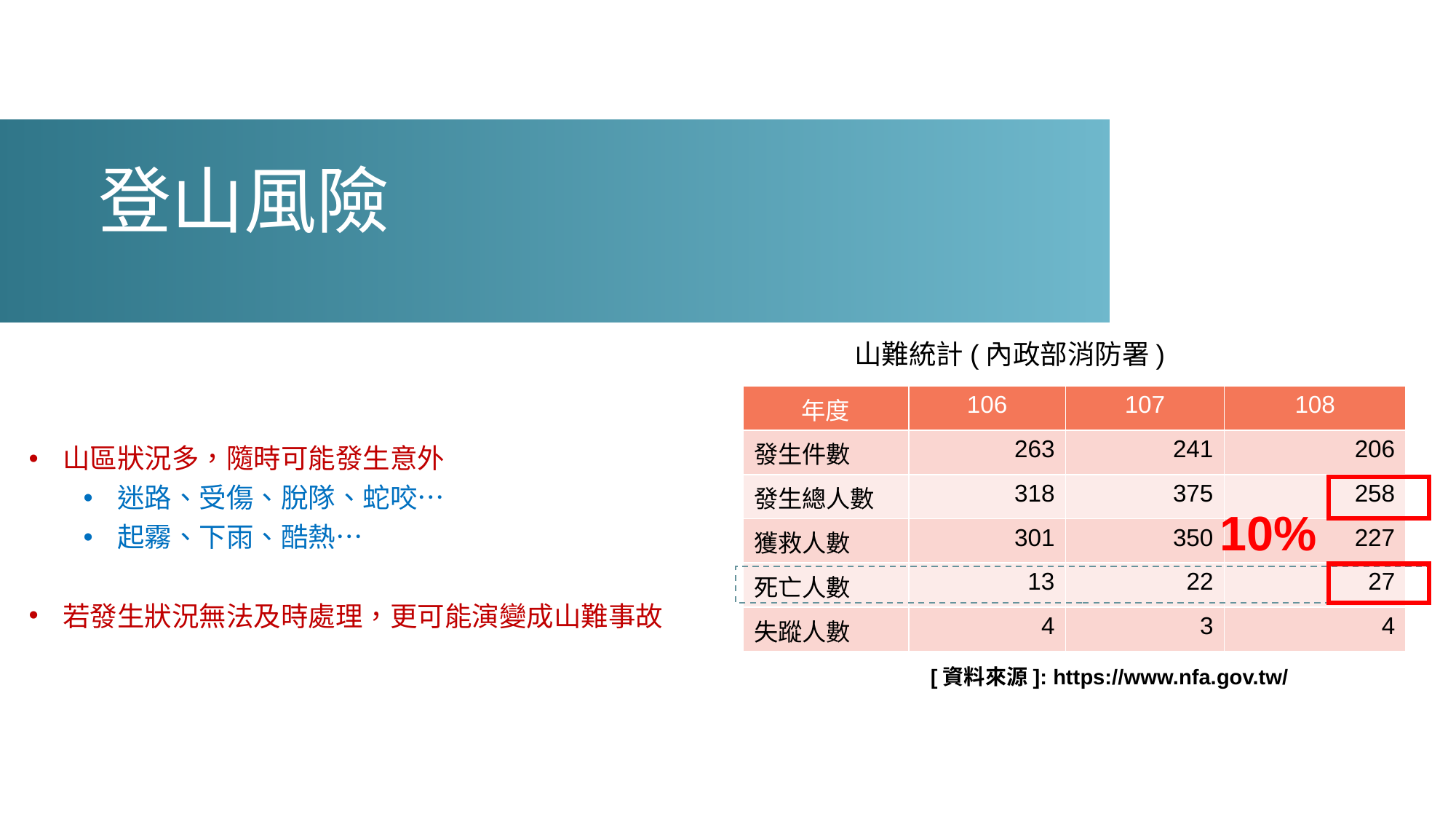

登山風險
山難統計(內政部消防署)
| 年度 | 106 | 107 | 108 |
| --- | --- | --- | --- |
| 發生件數 | 263 | 241 | 206 |
| 發生總人數 | 318 | 375 | 258 |
| 獲救人數 | 301 | 350 | 227 |
| 死亡人數 | 13 | 22 | 27 |
| 失蹤人數 | 4 | 3 | 4 |
山區狀況多，隨時可能發生意外
迷路、受傷、脫隊、蛇咬…
起霧、下雨、酷熱…

若發生狀況無法及時處理，更可能演變成山難事故

10%

[資料來源]: https://www.nfa.gov.tw/